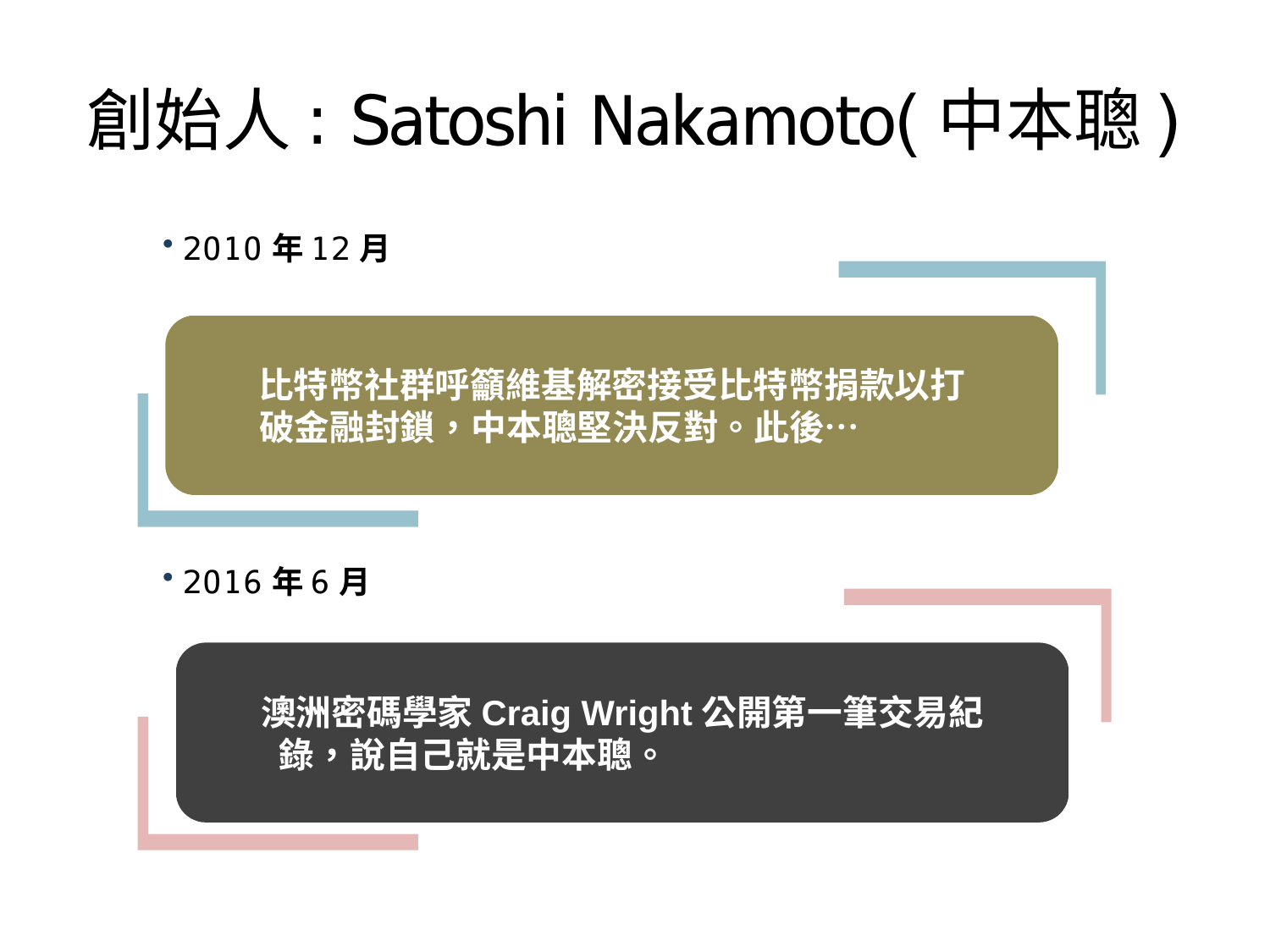

# 創始人: Satoshi Nakamoto(中本聰)
 2010年12月

比特幣社群呼籲維基解密接受比特幣捐款以打
破金融封鎖，中本聰堅決反對。此後…

 2016年6月

澳洲密碼學家Craig Wright公開第一筆交易紀
錄，說自己就是中本聰。